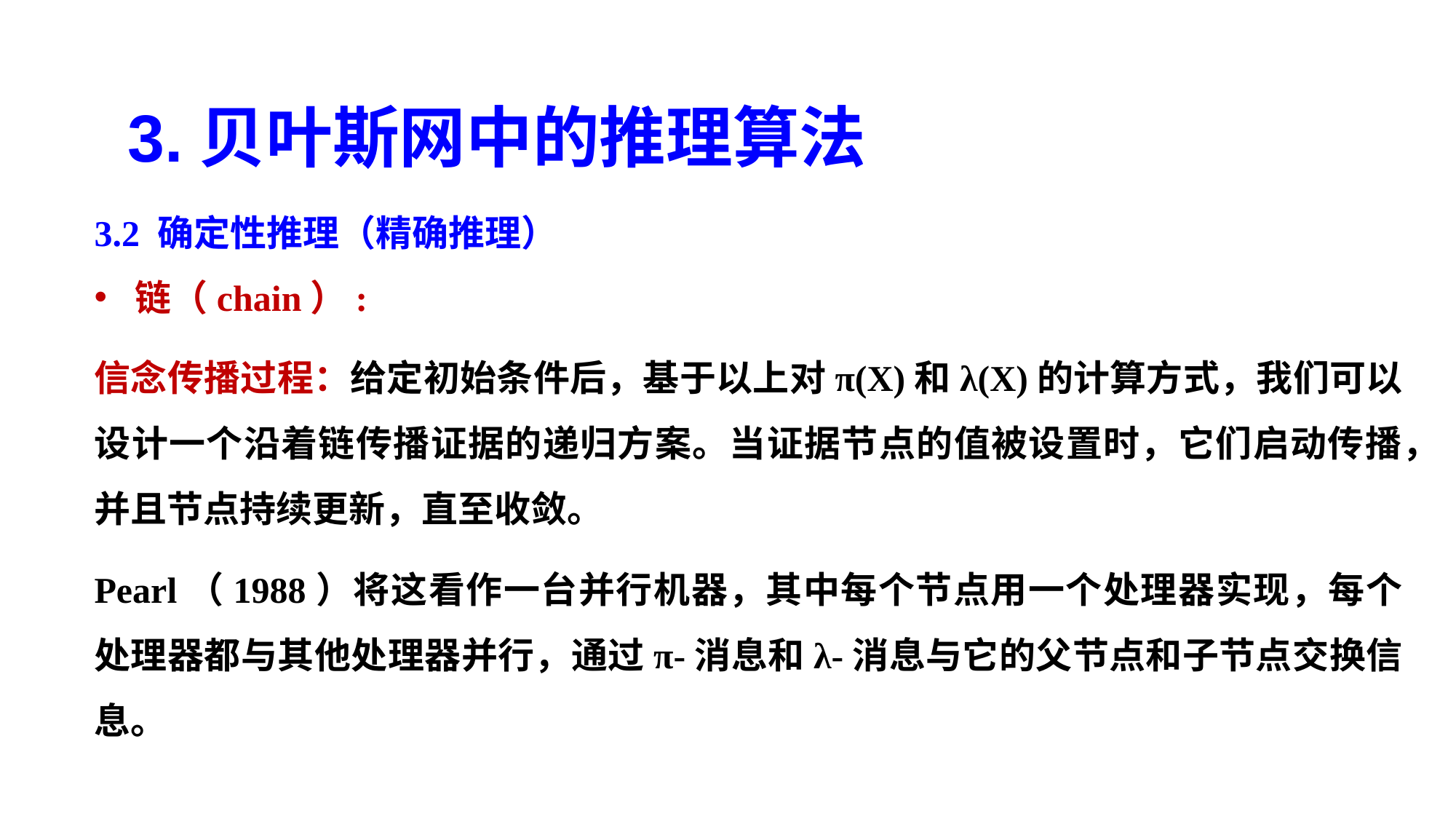

3.贝叶斯网中的推理算法
3.2 确定性推理（精确推理）
链（chain）:
信念传播过程：给定初始条件后，基于以上对π(X)和λ(X)的计算方式，我们可以设计一个沿着链传播证据的递归方案。当证据节点的值被设置时，它们启动传播，并且节点持续更新，直至收敛。
Pearl（1988）将这看作一台并行机器，其中每个节点用一个处理器实现，每个处理器都与其他处理器并行，通过π-消息和λ-消息与它的父节点和子节点交换信息。